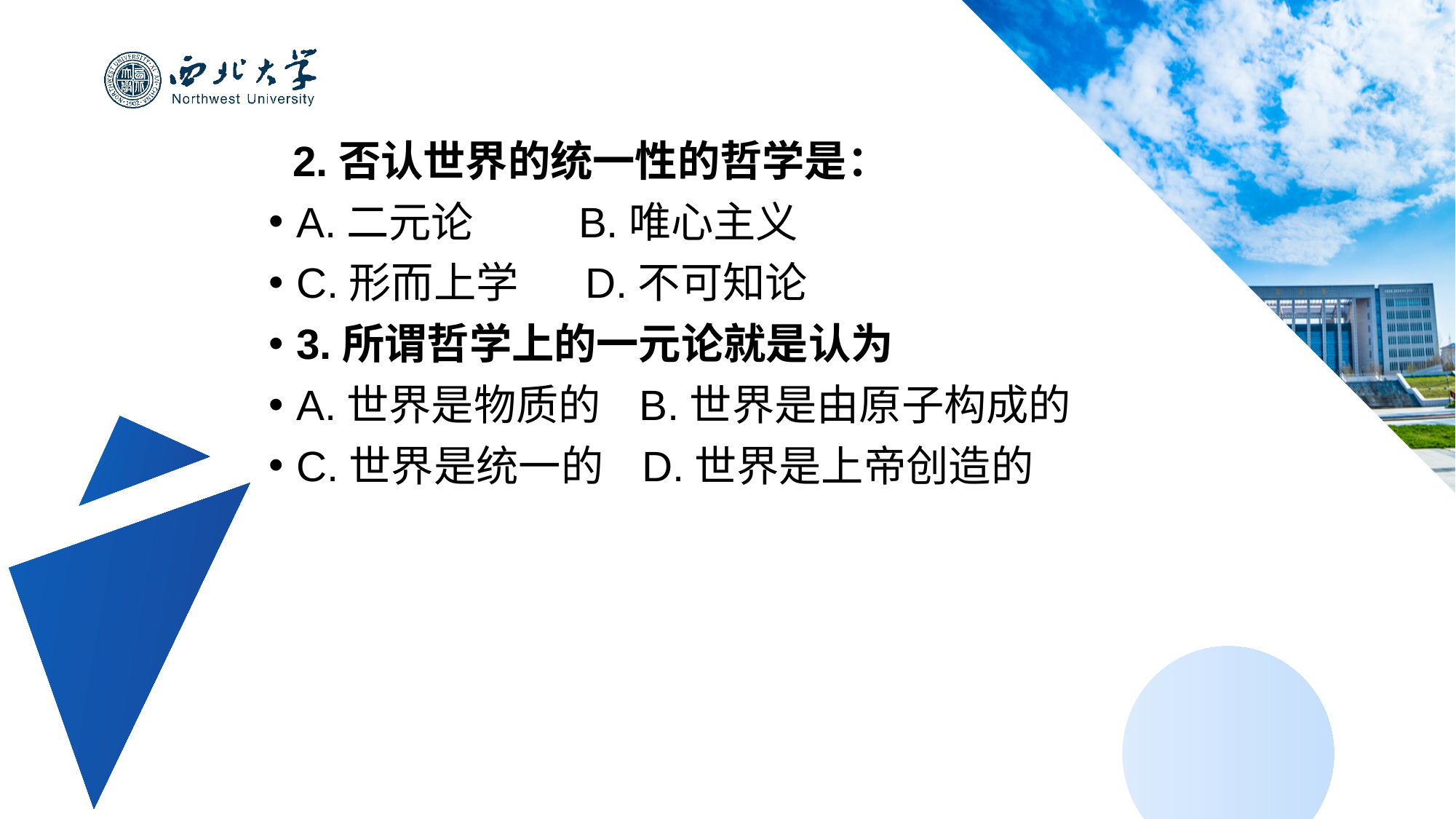

2.否认世界的统一性的哲学是：
A.二元论          B.唯心主义
C.形而上学      D.不可知论
3.所谓哲学上的一元论就是认为
A.世界是物质的   B.世界是由原子构成的
C.世界是统一的   D.世界是上帝创造的